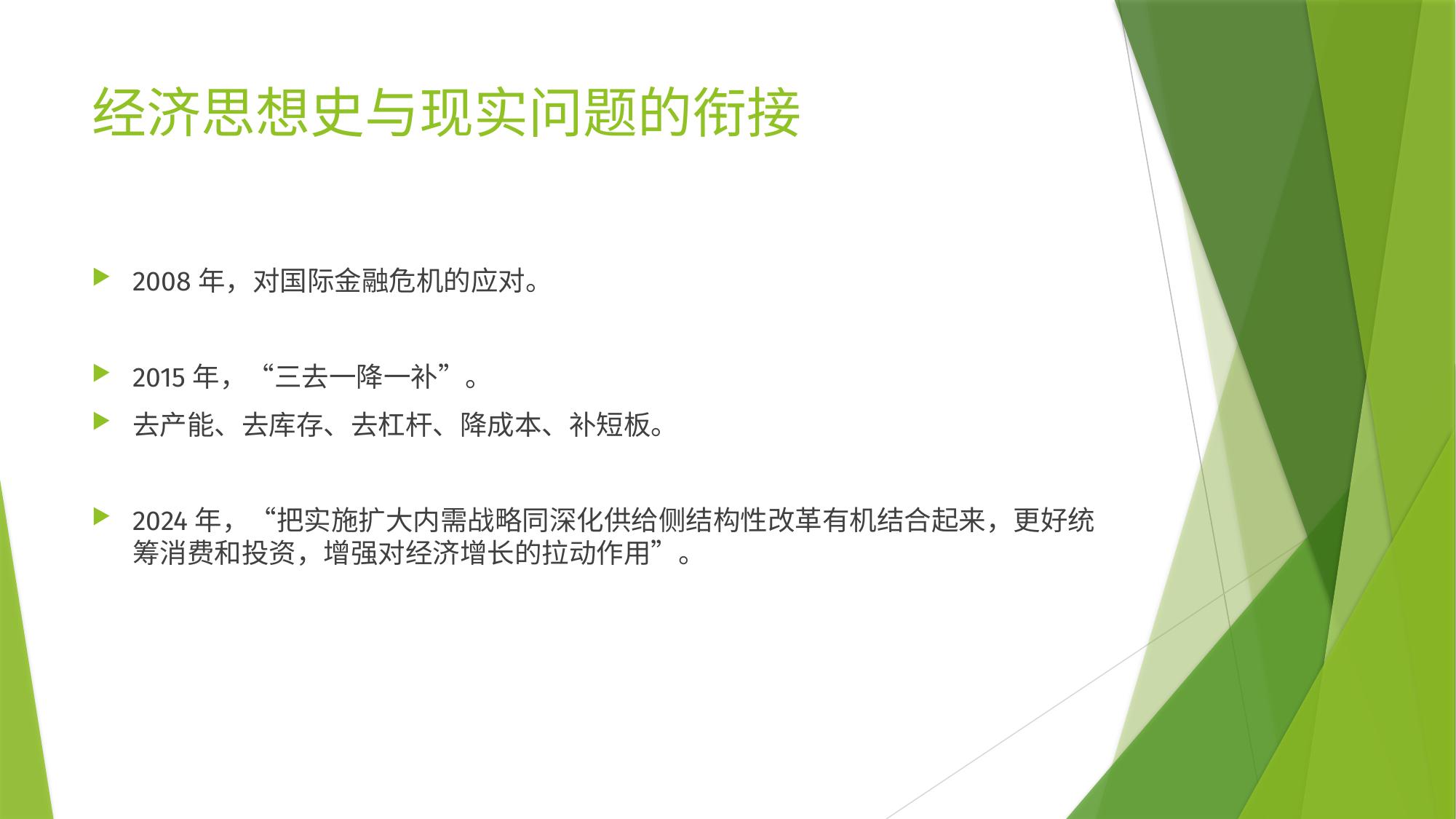

# 经济思想史与现实问题的衔接
2008年，对国际金融危机的应对。

2015年，“三去一降一补”。
去产能、去库存、去杠杆、降成本、补短板。

2024年，“把实施扩大内需战略同深化供给侧结构性改革有机结合起来，更好统筹消费和投资，增强对经济增长的拉动作用”。